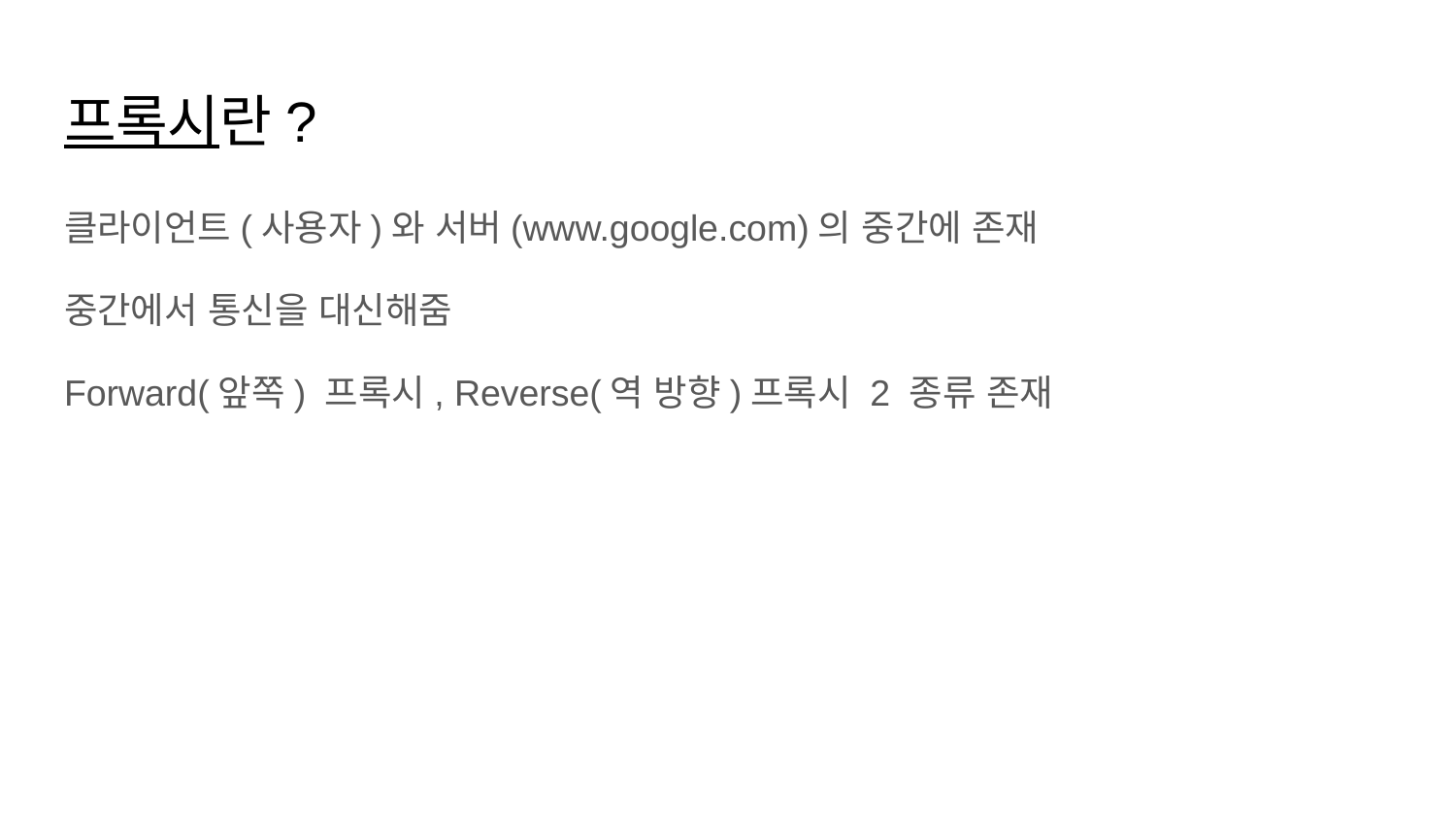

# 프록시란?
클라이언트(사용자)와 서버(www.google.com)의 중간에 존재
중간에서 통신을 대신해줌
Forward(앞쪽) 프록시, Reverse(역 방향)프록시 2 종류 존재